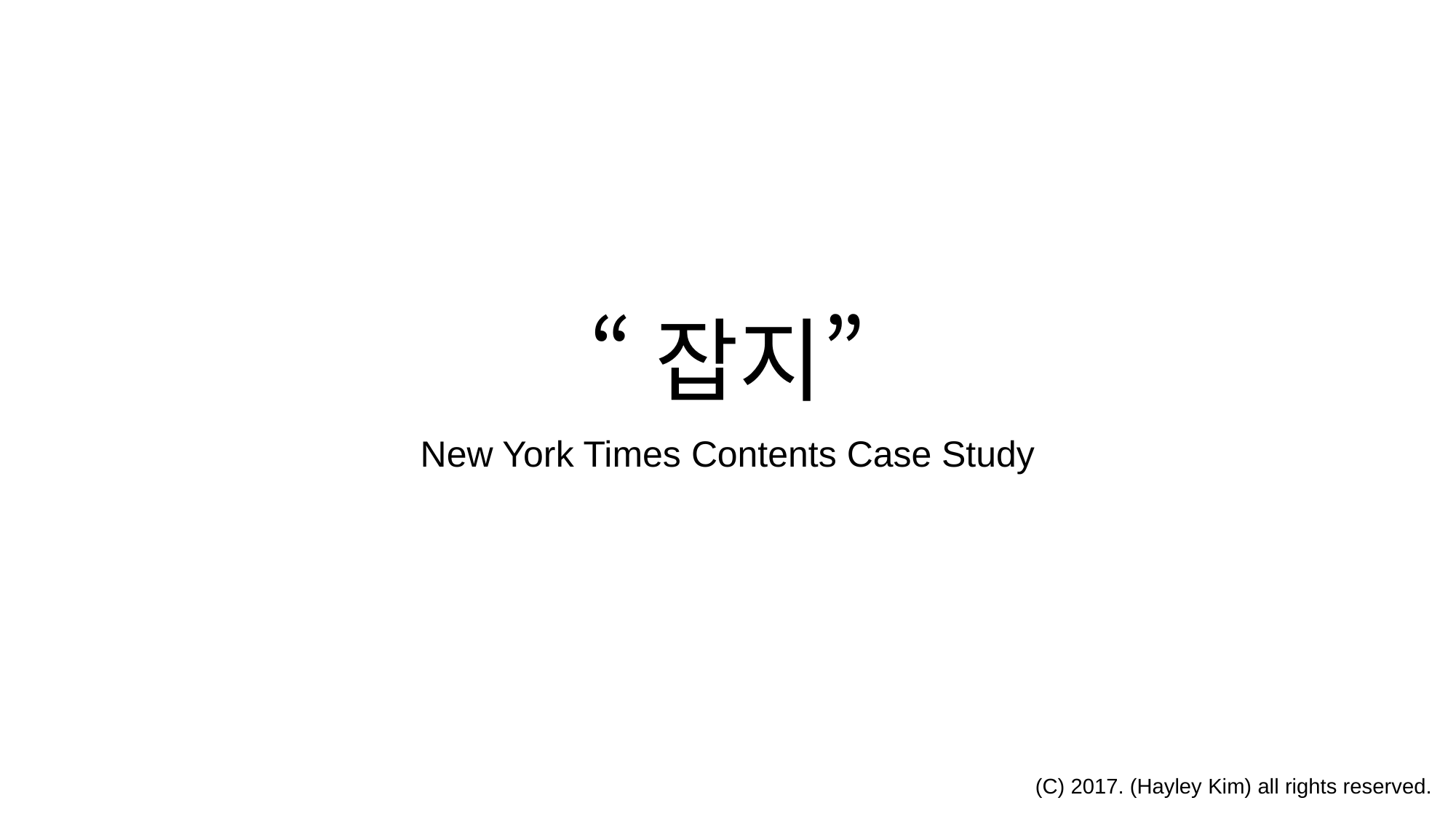

# “잡지”
New York Times Contents Case Study
(C) 2017. (Hayley Kim) all rights reserved.